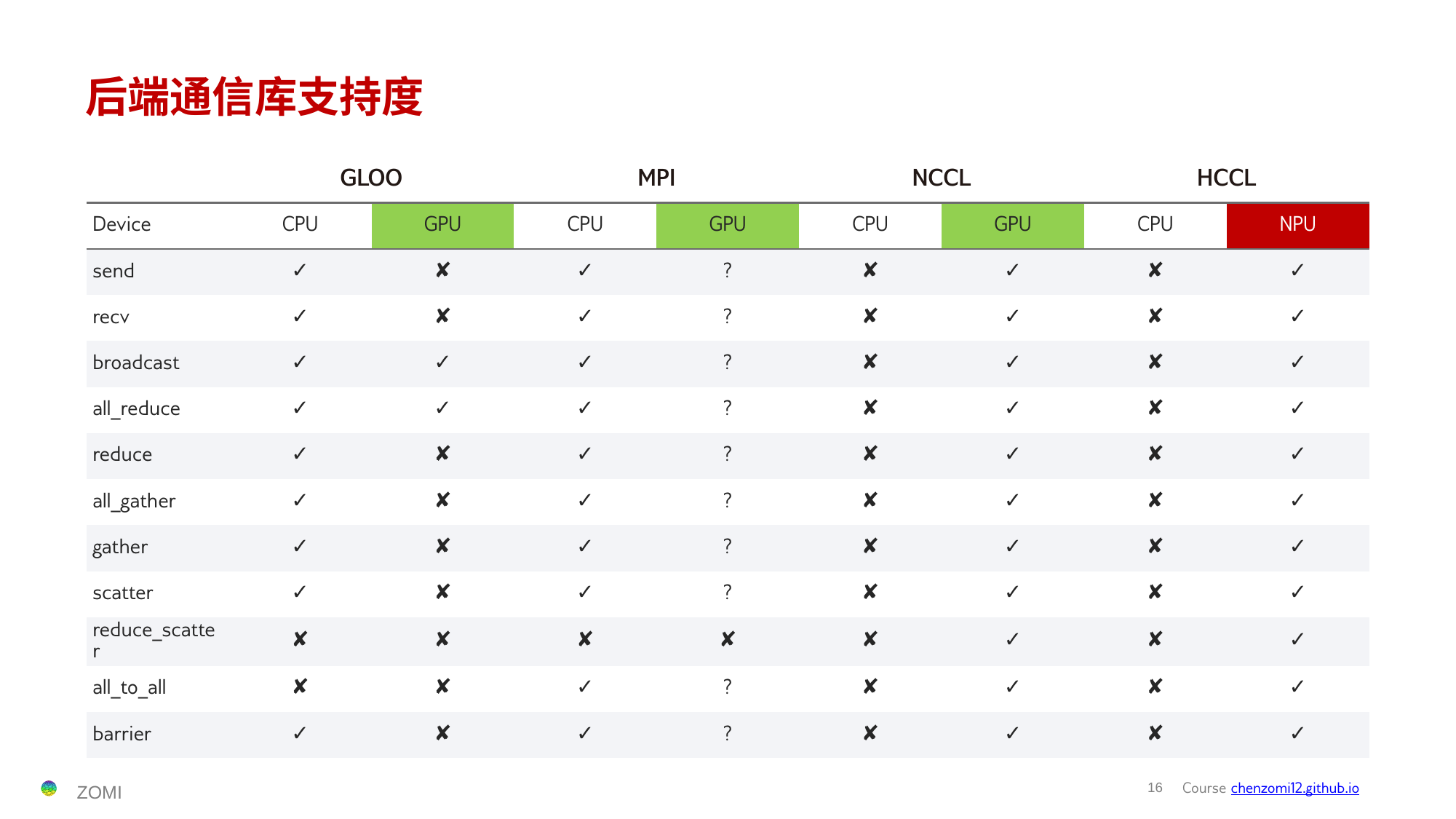

# 后端通信库支持度
|  | GLOO |  | MPI |  | NCCL |  | HCCL |  |
| --- | --- | --- | --- | --- | --- | --- | --- | --- |
| Device | CPU | GPU | CPU | GPU | CPU | GPU | CPU | NPU |
| send | ✓ | ✘ | ✓ | ? | ✘ | ✓ | ✘ | ✓ |
| recv | ✓ | ✘ | ✓ | ? | ✘ | ✓ | ✘ | ✓ |
| broadcast | ✓ | ✓ | ✓ | ? | ✘ | ✓ | ✘ | ✓ |
| all\_reduce | ✓ | ✓ | ✓ | ? | ✘ | ✓ | ✘ | ✓ |
| reduce | ✓ | ✘ | ✓ | ? | ✘ | ✓ | ✘ | ✓ |
| all\_gather | ✓ | ✘ | ✓ | ? | ✘ | ✓ | ✘ | ✓ |
| gather | ✓ | ✘ | ✓ | ? | ✘ | ✓ | ✘ | ✓ |
| scatter | ✓ | ✘ | ✓ | ? | ✘ | ✓ | ✘ | ✓ |
| reduce\_scatter | ✘ | ✘ | ✘ | ✘ | ✘ | ✓ | ✘ | ✓ |
| all\_to\_all | ✘ | ✘ | ✓ | ? | ✘ | ✓ | ✘ | ✓ |
| barrier | ✓ | ✘ | ✓ | ? | ✘ | ✓ | ✘ | ✓ |